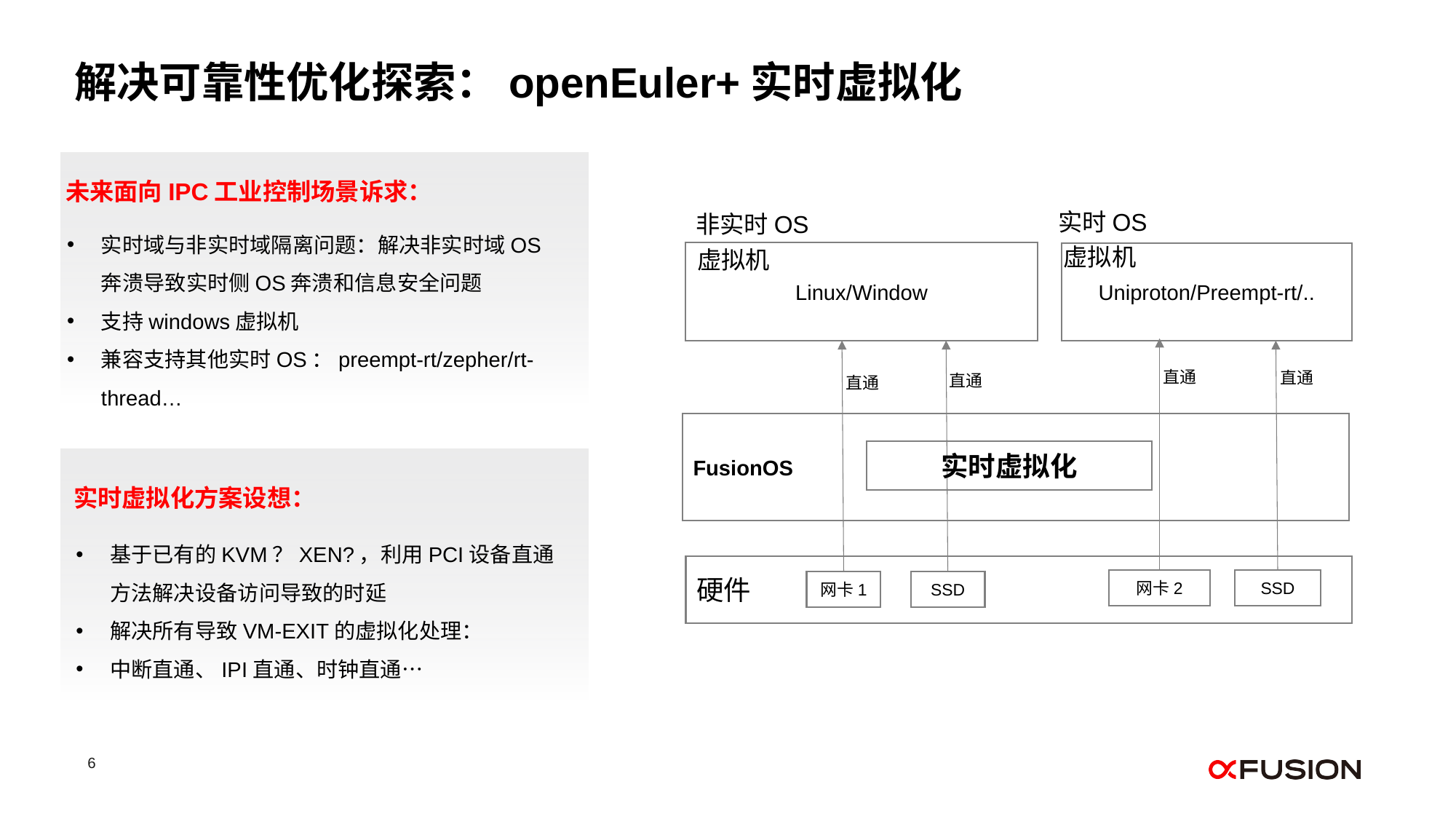

解决可靠性优化探索：openEuler+实时虚拟化
未来面向IPC工业控制场景诉求：

实时OS
非实时OS
虚拟机
虚拟机
Linux/Window
Uniproton/Preempt-rt/..
直通
直通
直通
直通
FusionOS
实时虚拟化
硬件
网卡2
SSD
网卡1
SSD
实时域与非实时域隔离问题：解决非实时域OS奔溃导致实时侧OS奔溃和信息安全问题
支持windows虚拟机
兼容支持其他实时OS：preempt-rt/zepher/rt-thread…
实时虚拟化方案设想：

基于已有的KVM？XEN?，利用PCI设备直通方法解决设备访问导致的时延
解决所有导致VM-EXIT的虚拟化处理：
中断直通、IPI直通、时钟直通…